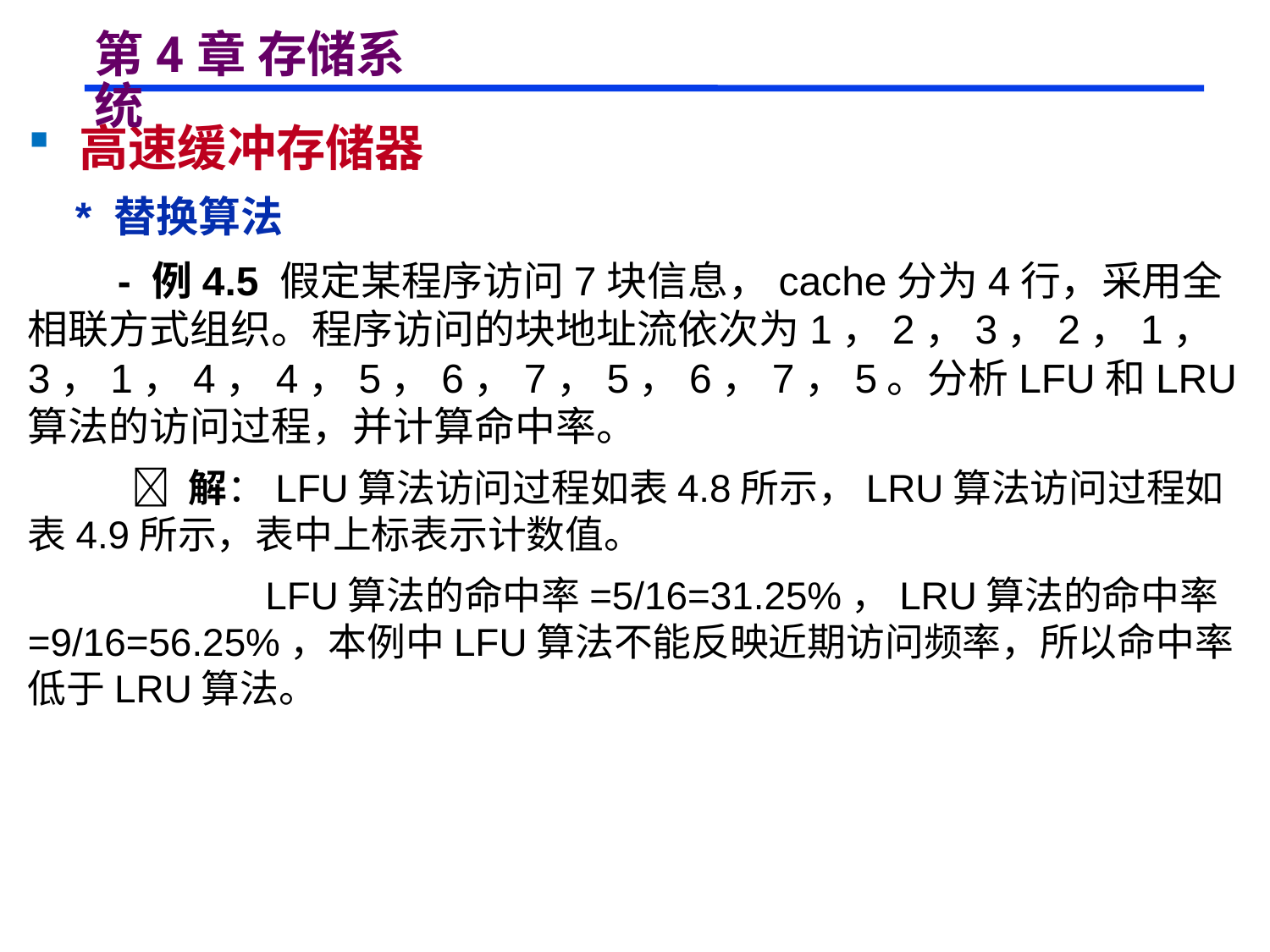

# 第4章 存储系统
 高速缓冲存储器
    * 替换算法
        - 例4.5 假定某程序访问7块信息，cache分为4行，采用全相联方式组织。程序访问的块地址流依次为1，2，3，2，1，3，1，4，4，5，6，7，5，6，7，5。分析LFU和LRU算法的访问过程，并计算命中率。
            • 解：LFU算法访问过程如表4.8所示，LRU算法访问过程如表4.9所示，表中上标表示计数值。
                      LFU算法的命中率=5/16=31.25%，LRU算法的命中率=9/16=56.25%，本例中LFU算法不能反映近期访问频率，所以命中率低于LRU算法。